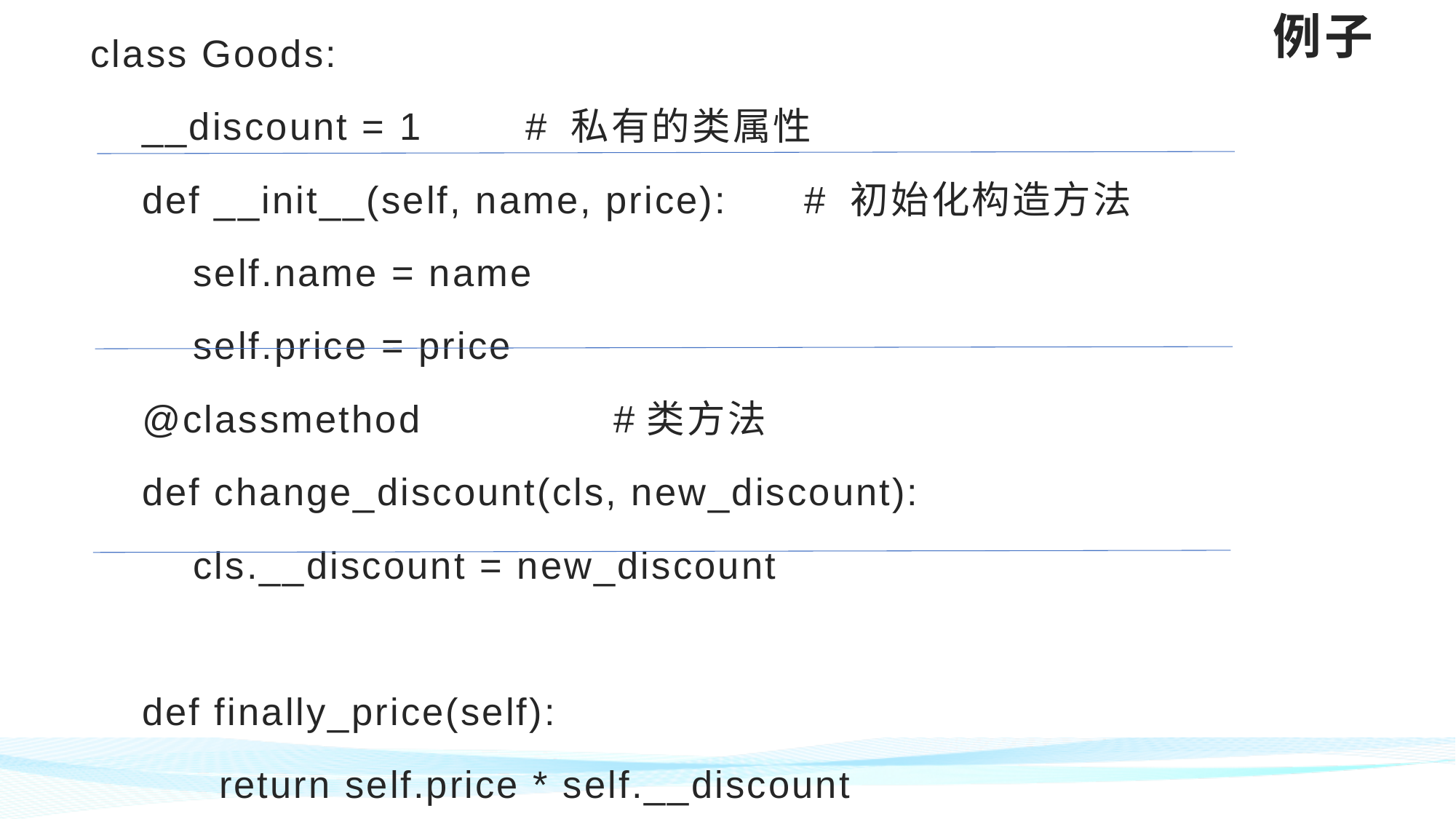

# 例子
class Goods:
    __discount = 1        # 私有的类属性
    def __init__(self, name, price):      # 初始化构造方法
        self.name = name
        self.price = price
    @classmethod               #类方法
    def change_discount(cls, new_discount):
        cls.__discount = new_discount

    def finally_price(self):
          return self.price * self.__discount